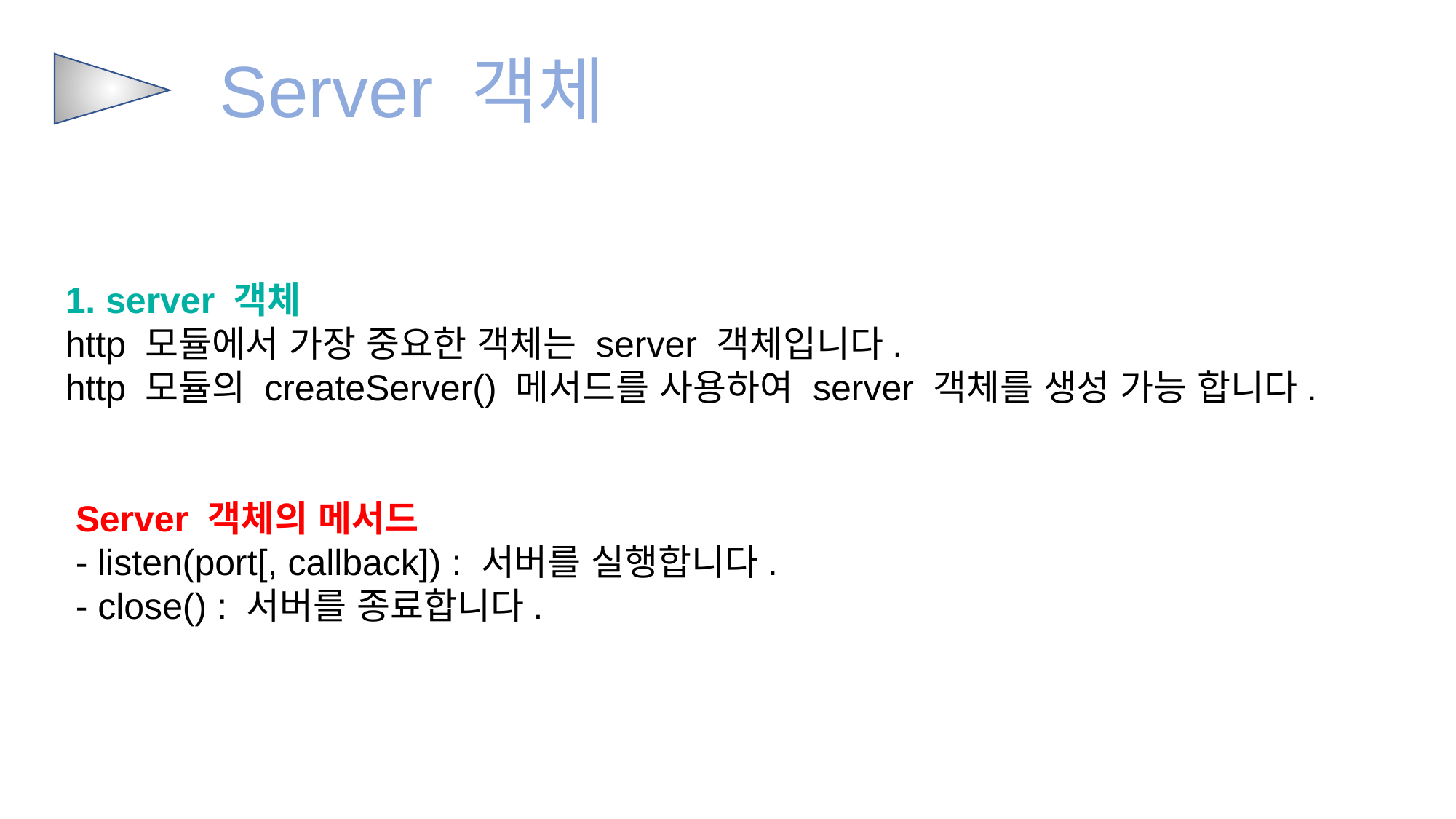

Server 객체
1. server 객체
http 모듈에서 가장 중요한 객체는 server 객체입니다.
http 모듈의 createServer() 메서드를 사용하여 server 객체를 생성 가능 합니다.

 Server 객체의 메서드
 - listen(port[, callback]) : 서버를 실행합니다.
 - close() : 서버를 종료합니다.